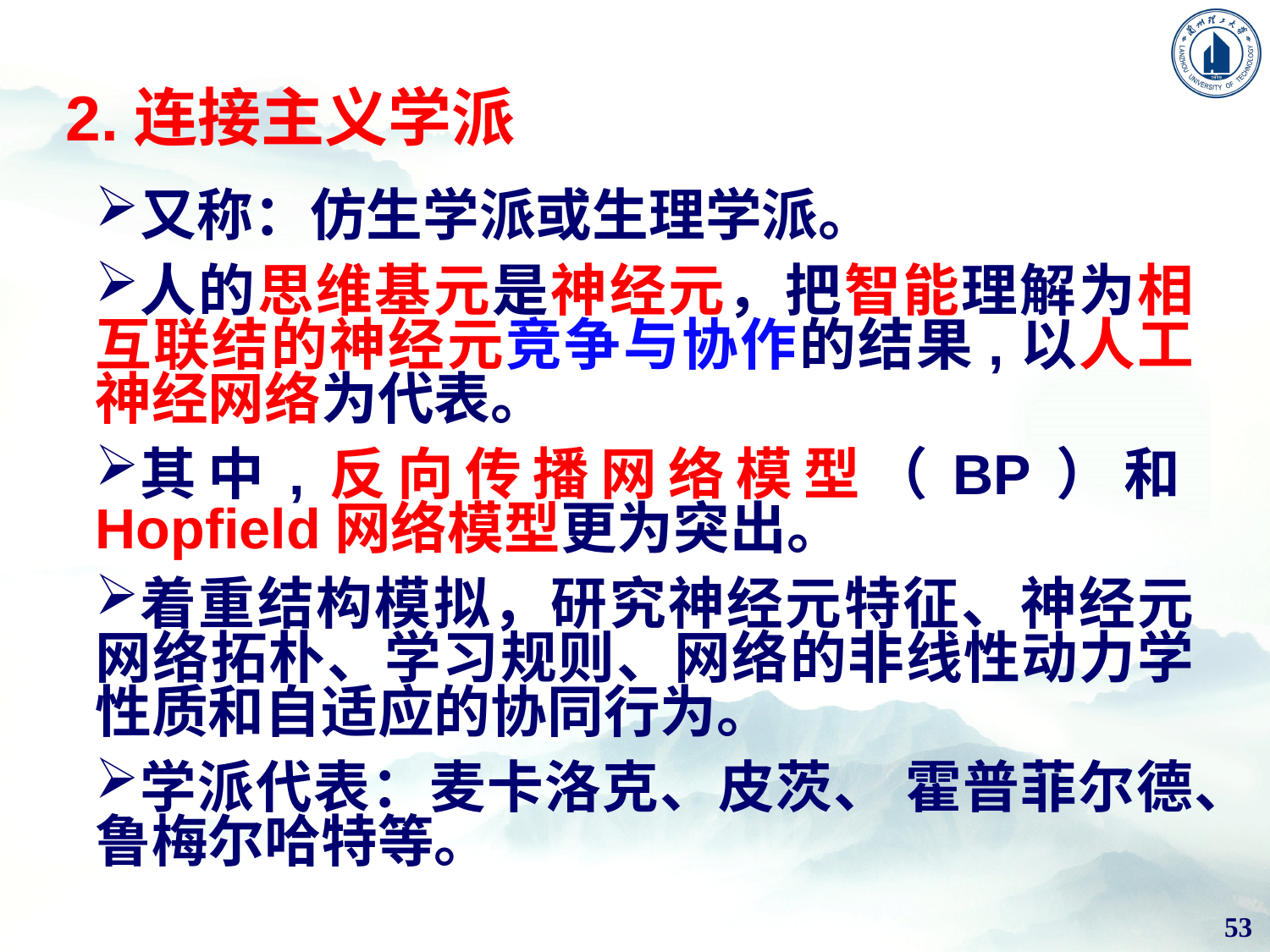

# 2.连接主义学派
又称：仿生学派或生理学派。
人的思维基元是神经元，把智能理解为相互联结的神经元竞争与协作的结果,以人工神经网络为代表。
其中,反向传播网络模型（BP）和Hopfield网络模型更为突出。
着重结构模拟，研究神经元特征、神经元网络拓朴、学习规则、网络的非线性动力学性质和自适应的协同行为。
学派代表：麦卡洛克、皮茨、 霍普菲尔德、鲁梅尔哈特等。
53